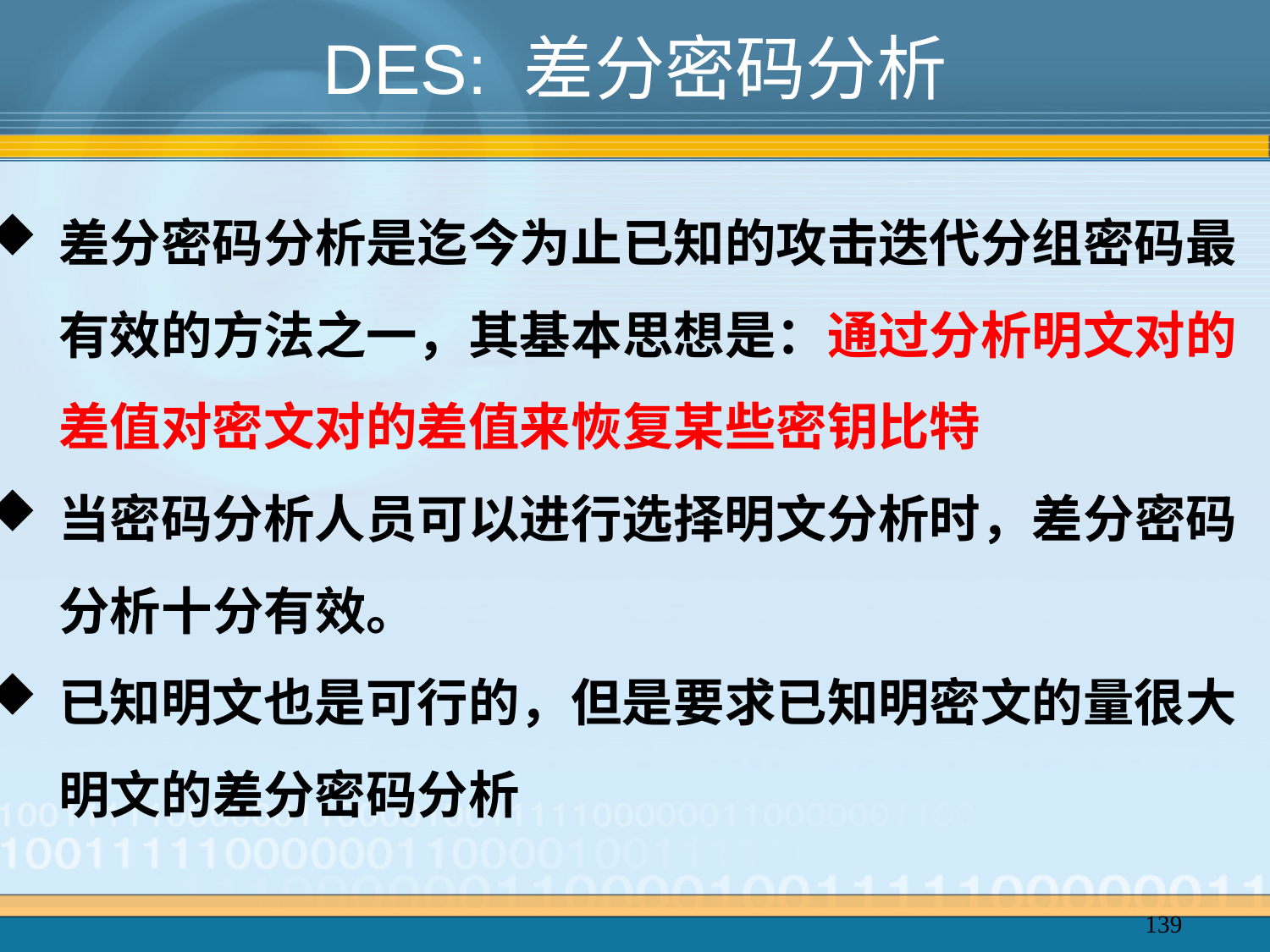

# DES: 差分密码分析
差分密码分析是迄今为止已知的攻击迭代分组密码最有效的方法之一，其基本思想是：通过分析明文对的差值对密文对的差值来恢复某些密钥比特
当密码分析人员可以进行选择明文分析时，差分密码分析十分有效。
已知明文也是可行的，但是要求已知明密文的量很大明文的差分密码分析
139